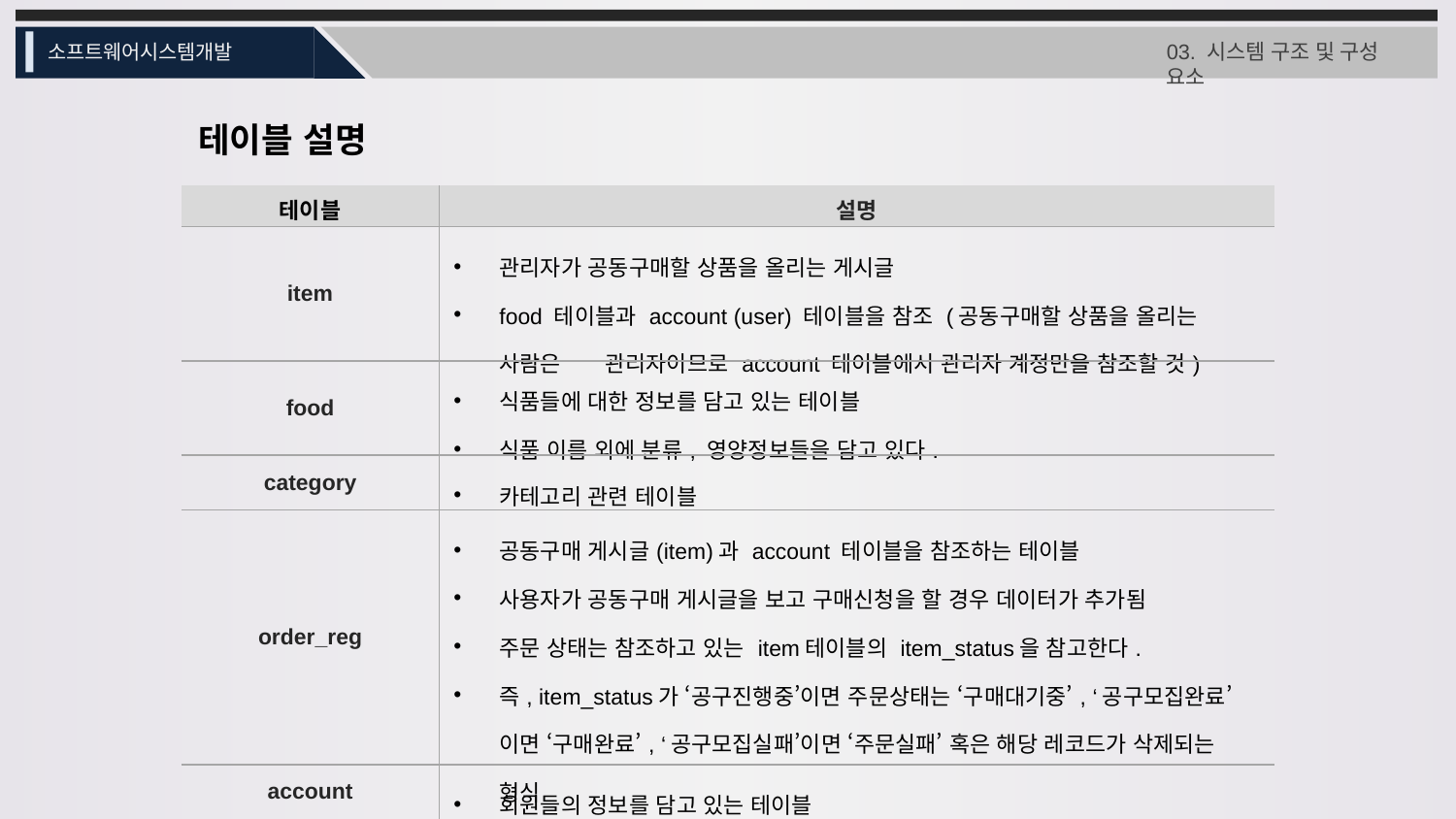

03. 시스템 구조 및 구성 요소
소프트웨어시스템개발
테이블 설명
| 테이블 | 설명 |
| --- | --- |
| item | 관리자가 공동구매할 상품을 올리는 게시글 food 테이블과 account (user) 테이블을 참조 (공동구매할 상품을 올리는 사람은 관리자이므로 account 테이블에서 관리자 계정만을 참조할 것) |
| food | 식품들에 대한 정보를 담고 있는 테이블 식품 이름 외에 분류, 영양정보들을 담고 있다. |
| category | 카테고리 관련 테이블 |
| order\_reg | 공동구매 게시글(item)과 account 테이블을 참조하는 테이블 사용자가 공동구매 게시글을 보고 구매신청을 할 경우 데이터가 추가됨 주문 상태는 참조하고 있는 item테이블의 item\_status을 참고한다. 즉, item\_status가 ‘공구진행중’이면 주문상태는 ‘구매대기중’, ‘공구모집완료’이면 ‘구매완료’, ‘공구모집실패’이면 ‘주문실패’ 혹은 해당 레코드가 삭제되는 형식 |
| account | 회원들의 정보를 담고 있는 테이블 |